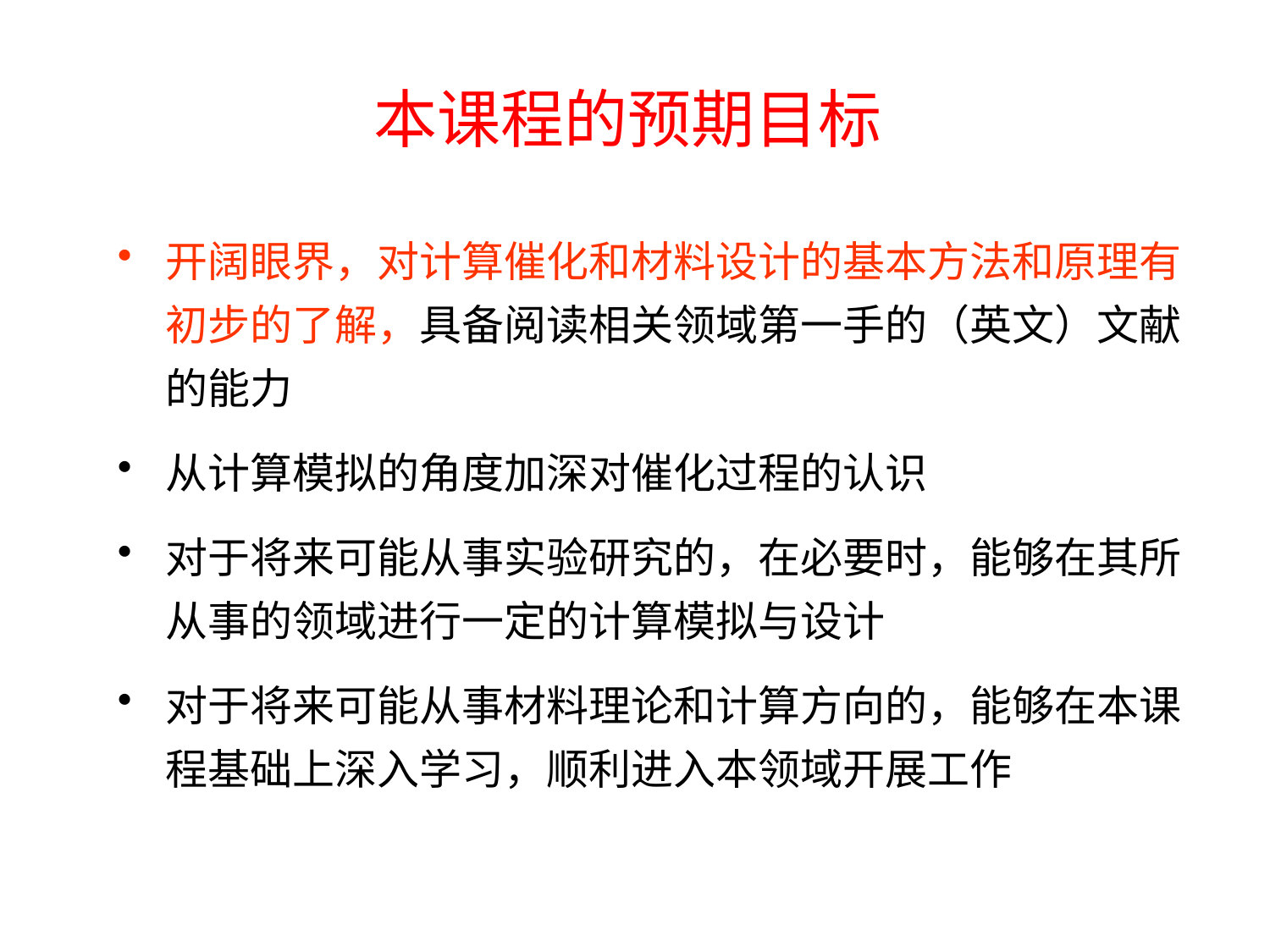

# 本课程的预期目标
开阔眼界，对计算催化和材料设计的基本方法和原理有初步的了解，具备阅读相关领域第一手的（英文）文献的能力
从计算模拟的角度加深对催化过程的认识
对于将来可能从事实验研究的，在必要时，能够在其所从事的领域进行一定的计算模拟与设计
对于将来可能从事材料理论和计算方向的，能够在本课程基础上深入学习，顺利进入本领域开展工作